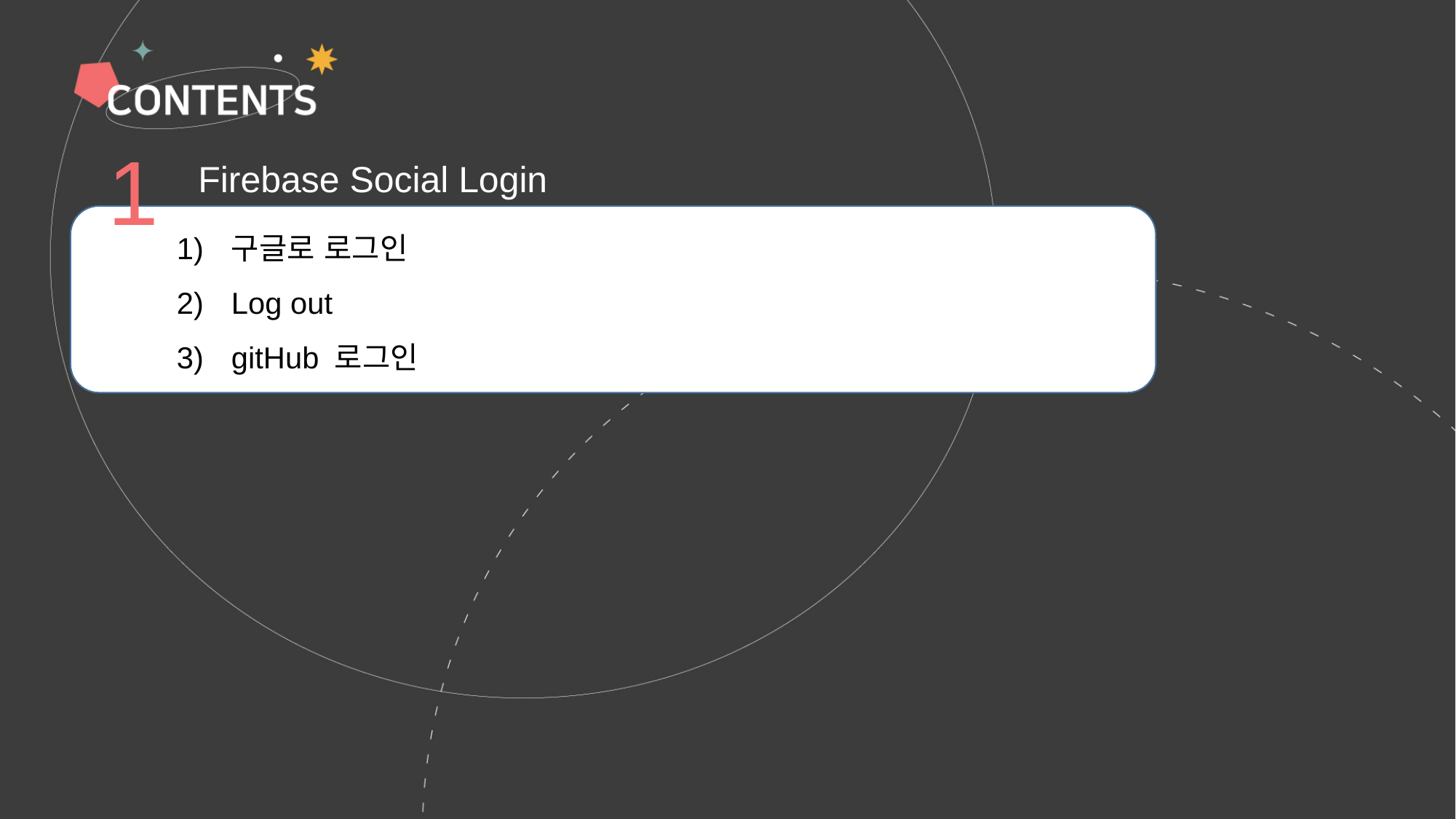

1
Firebase Social Login
구글로 로그인
Log out
gitHub 로그인